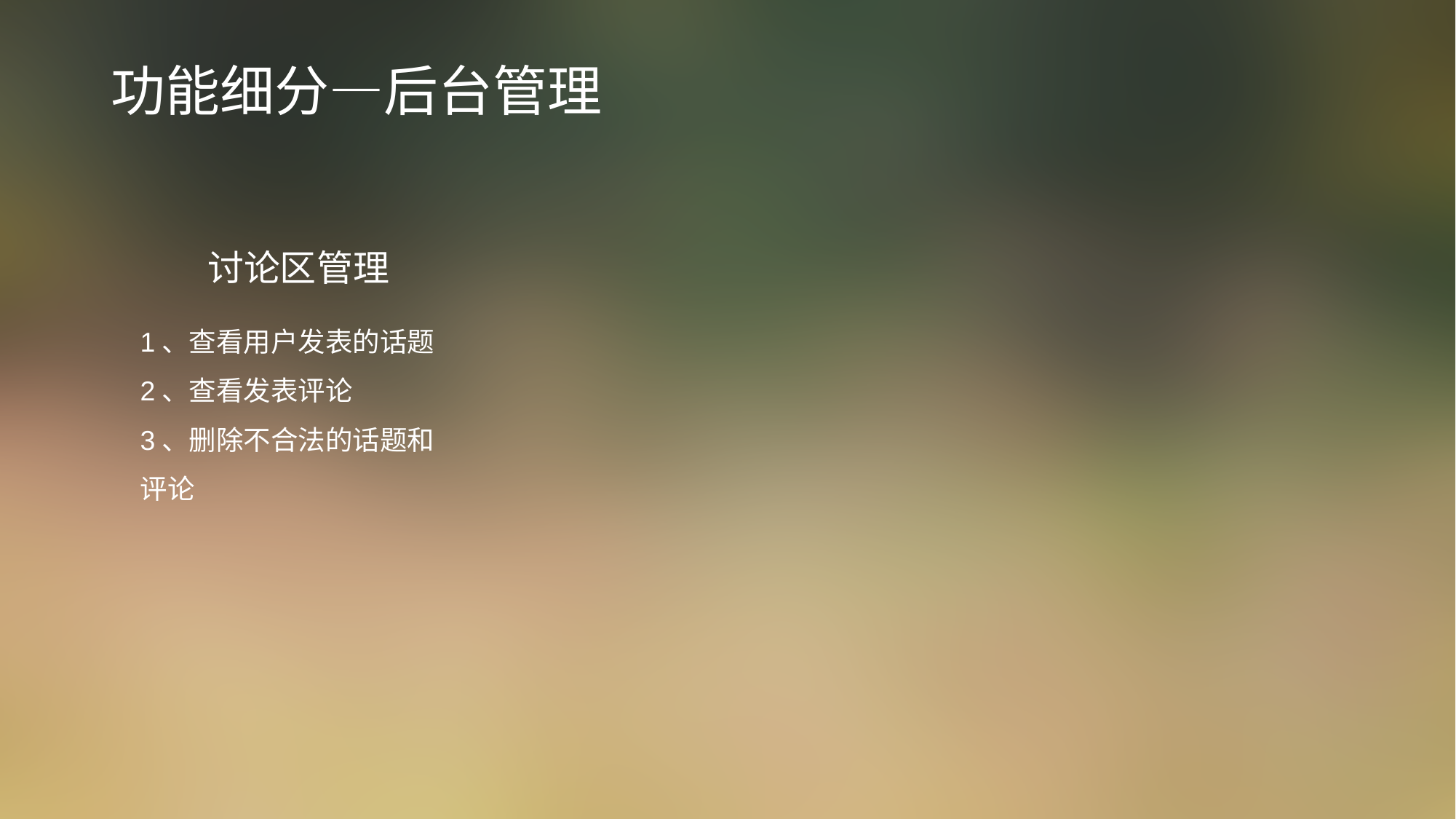

# 功能细分—后台管理
讨论区管理
1、查看用户发表的话题
2、查看发表评论
3、删除不合法的话题和评论